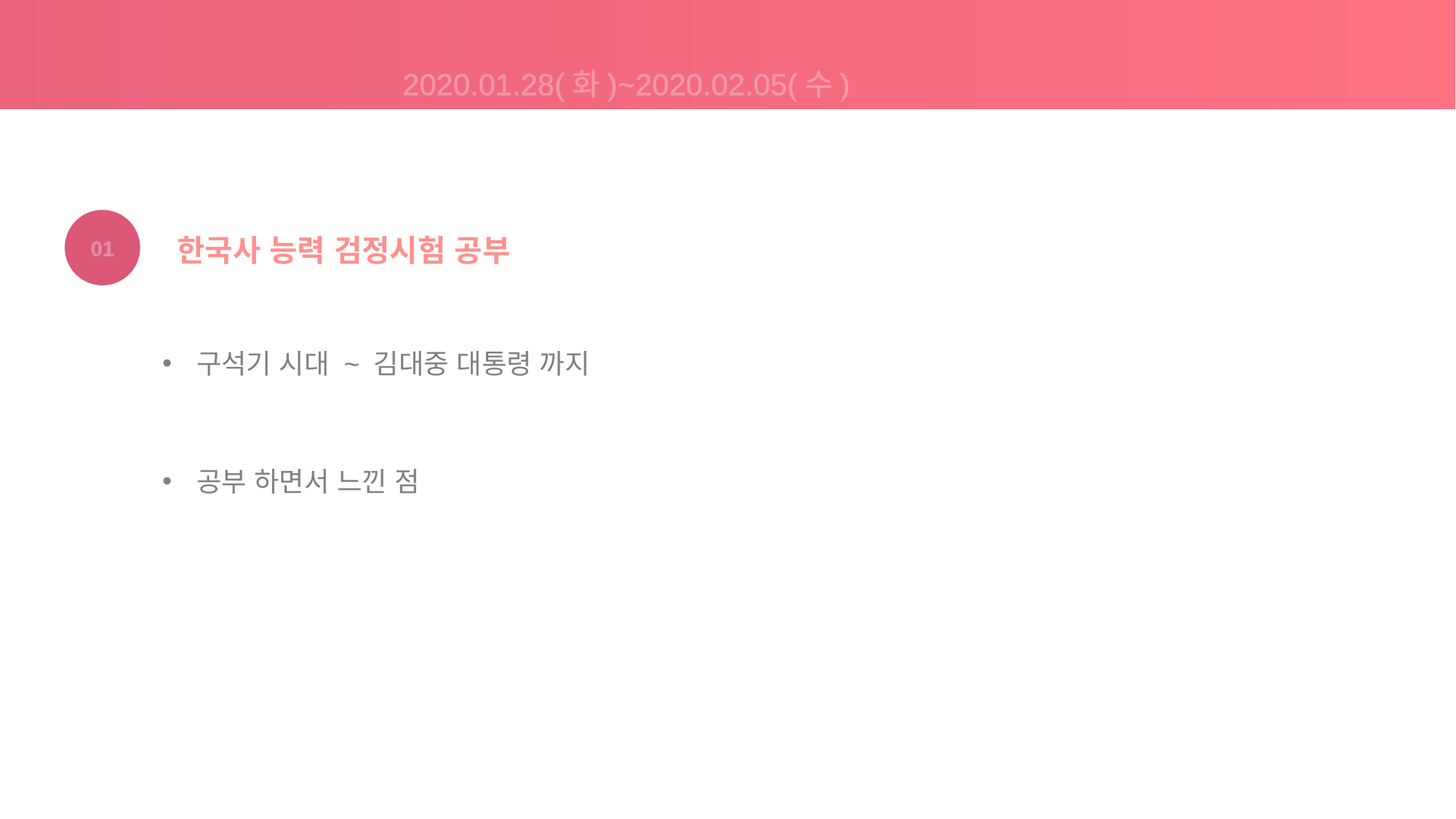

2020.01.28(화)~2020.02.05(수)
01
한국사 능력 검정시험 공부
구석기 시대 ~ 김대중 대통령 까지

공부 하면서 느낀 점